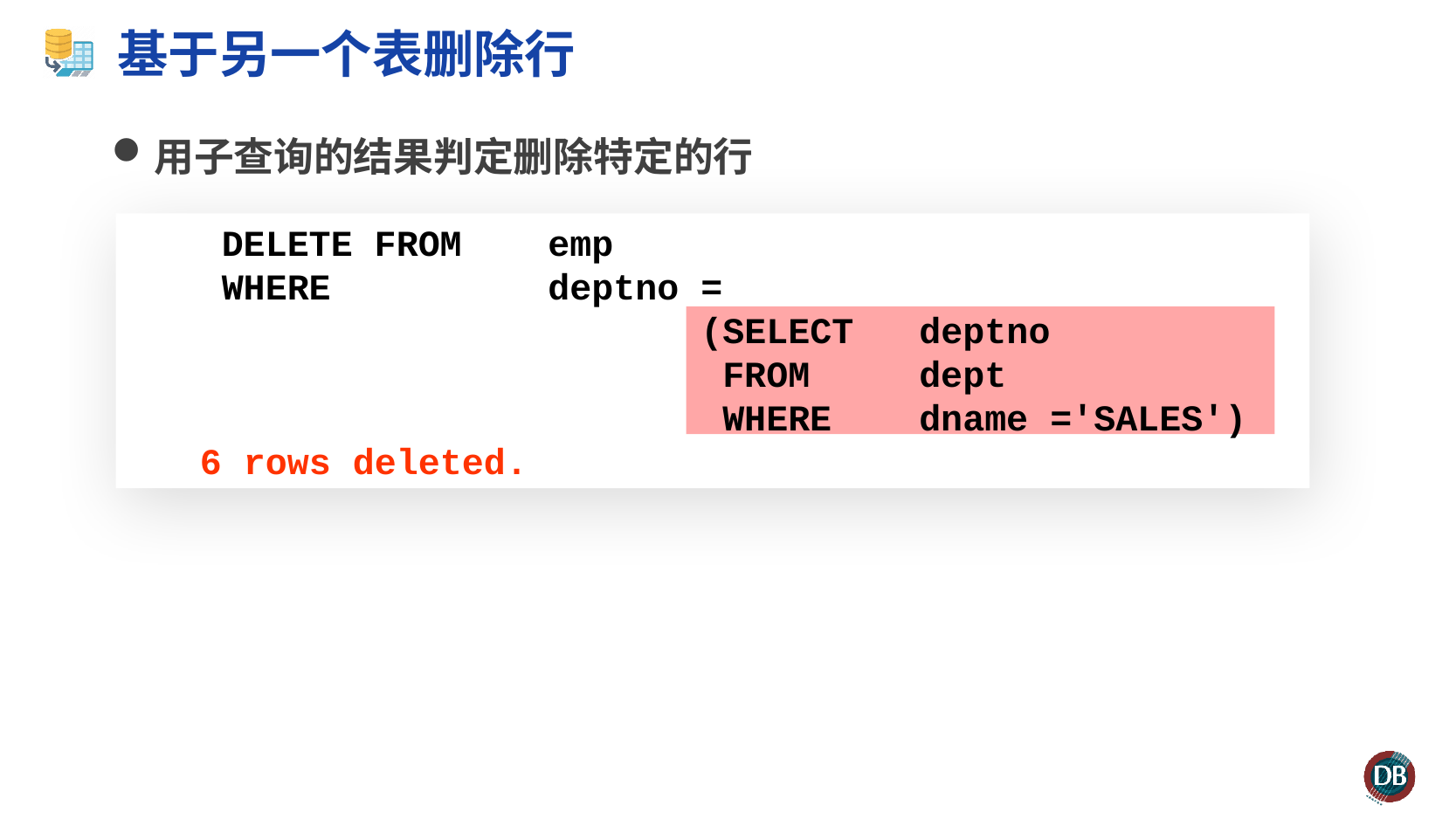

# 基于另一个表删除行
用子查询的结果判定删除特定的行

     DELETE FROM	emp
     WHERE		deptno =
  			       (SELECT   deptno
    			        FROM     dept
    			        WHERE    dname ='SALES')
    6 rows deleted.